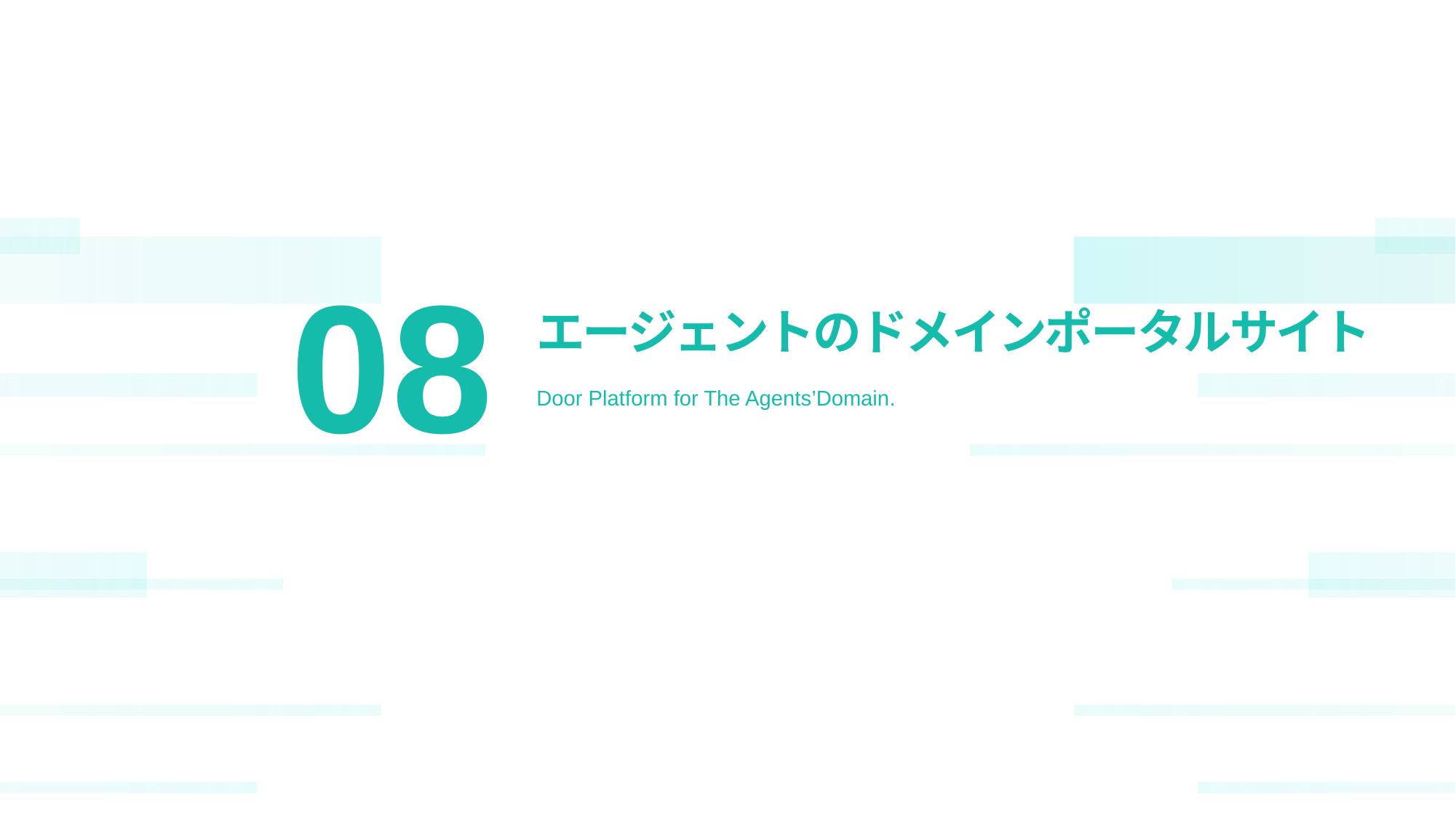

08
エージェントのドメインポータルサイト
Door Platform for The Agents’Domain.